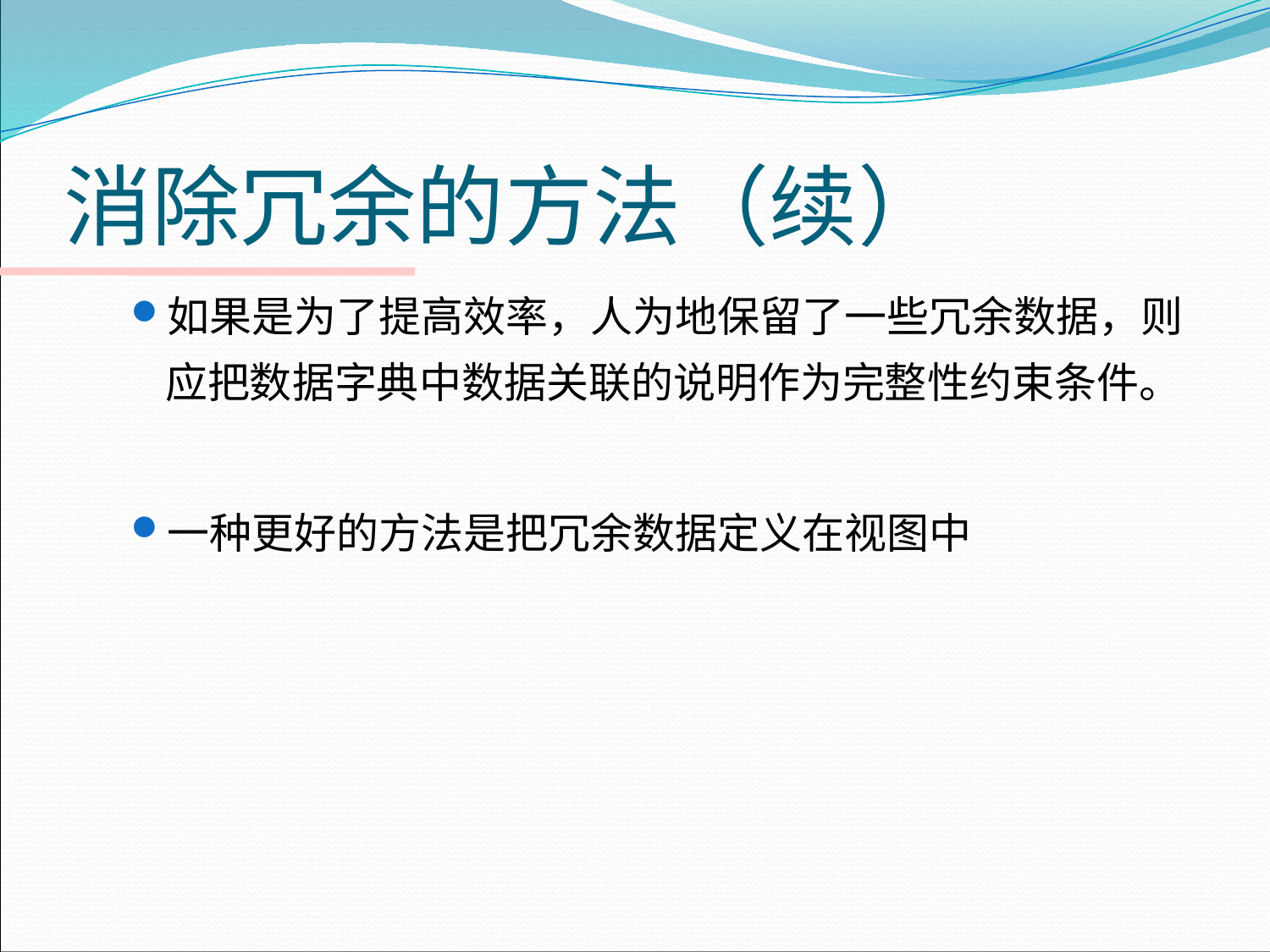

# 消除冗余的方法（续）
如果是为了提高效率，人为地保留了一些冗余数据，则应把数据字典中数据关联的说明作为完整性约束条件。

一种更好的方法是把冗余数据定义在视图中

734